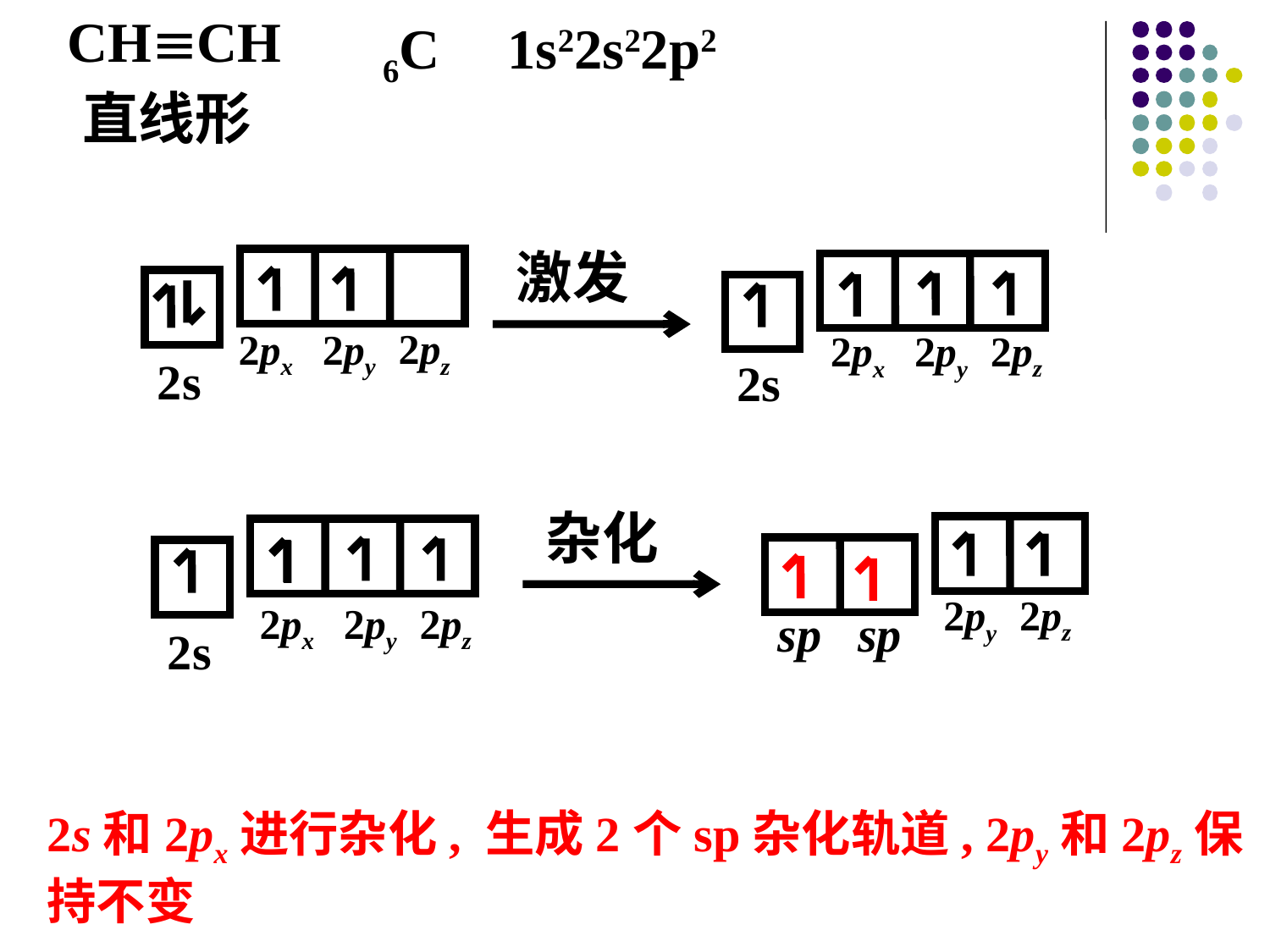

CH≡CH
6C
1s22s22p2
直线形
激发

2pz
2px
2py
2pz
2px
2py
2s
2s
杂化

2s

2pz
2py
2pz
2px
2py
sp
sp
2s和2px进行杂化, 生成2个sp杂化轨道, 2py和2pz保持不变